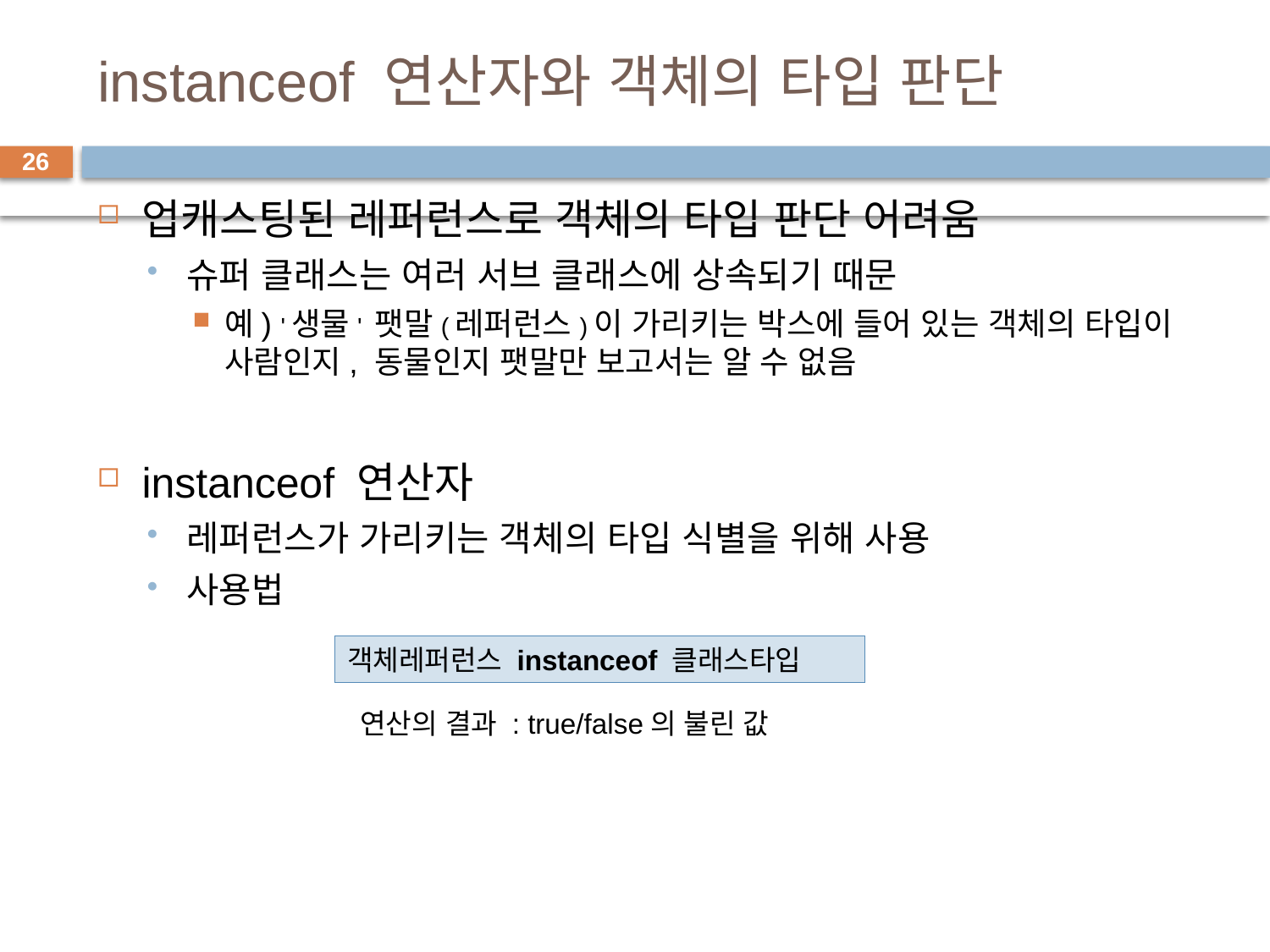

# instanceof 연산자와 객체의 타입 판단
26
업캐스팅된 레퍼런스로 객체의 타입 판단 어려움
슈퍼 클래스는 여러 서브 클래스에 상속되기 때문
예) '생물' 팻말(레퍼런스)이 가리키는 박스에 들어 있는 객체의 타입이 사람인지, 동물인지 팻말만 보고서는 알 수 없음

instanceof 연산자
레퍼런스가 가리키는 객체의 타입 식별을 위해 사용
사용법
객체레퍼런스 instanceof 클래스타입
연산의 결과 : true/false의 불린 값